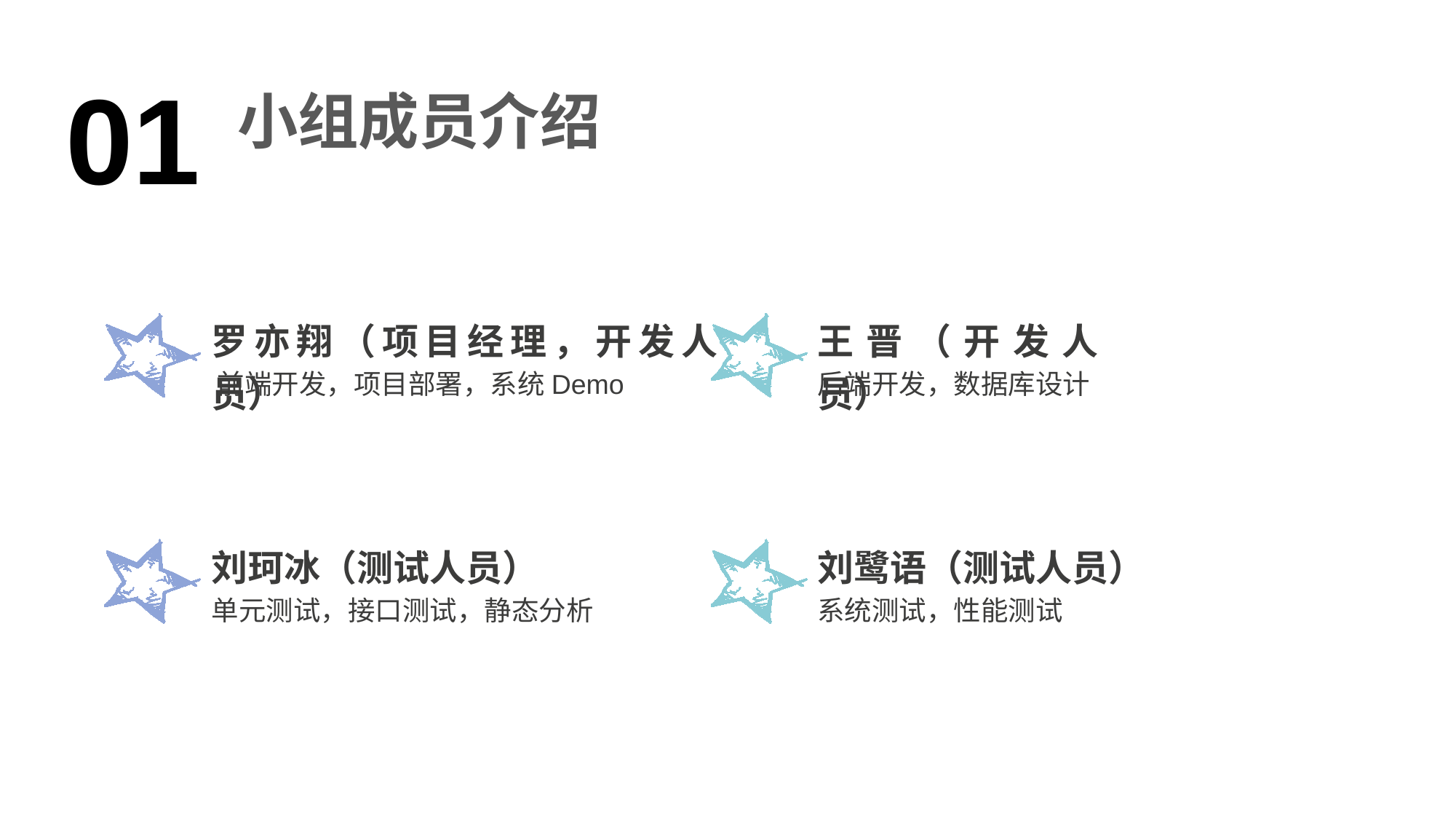

01
小组成员介绍
罗亦翔（项目经理，开发人员）

王晋（开发人员）
后端开发，数据库设计

前端开发，项目部署，系统Demo
刘鹭语（测试人员）
系统测试，性能测试
刘珂冰（测试人员）
单元测试，接口测试，静态分析